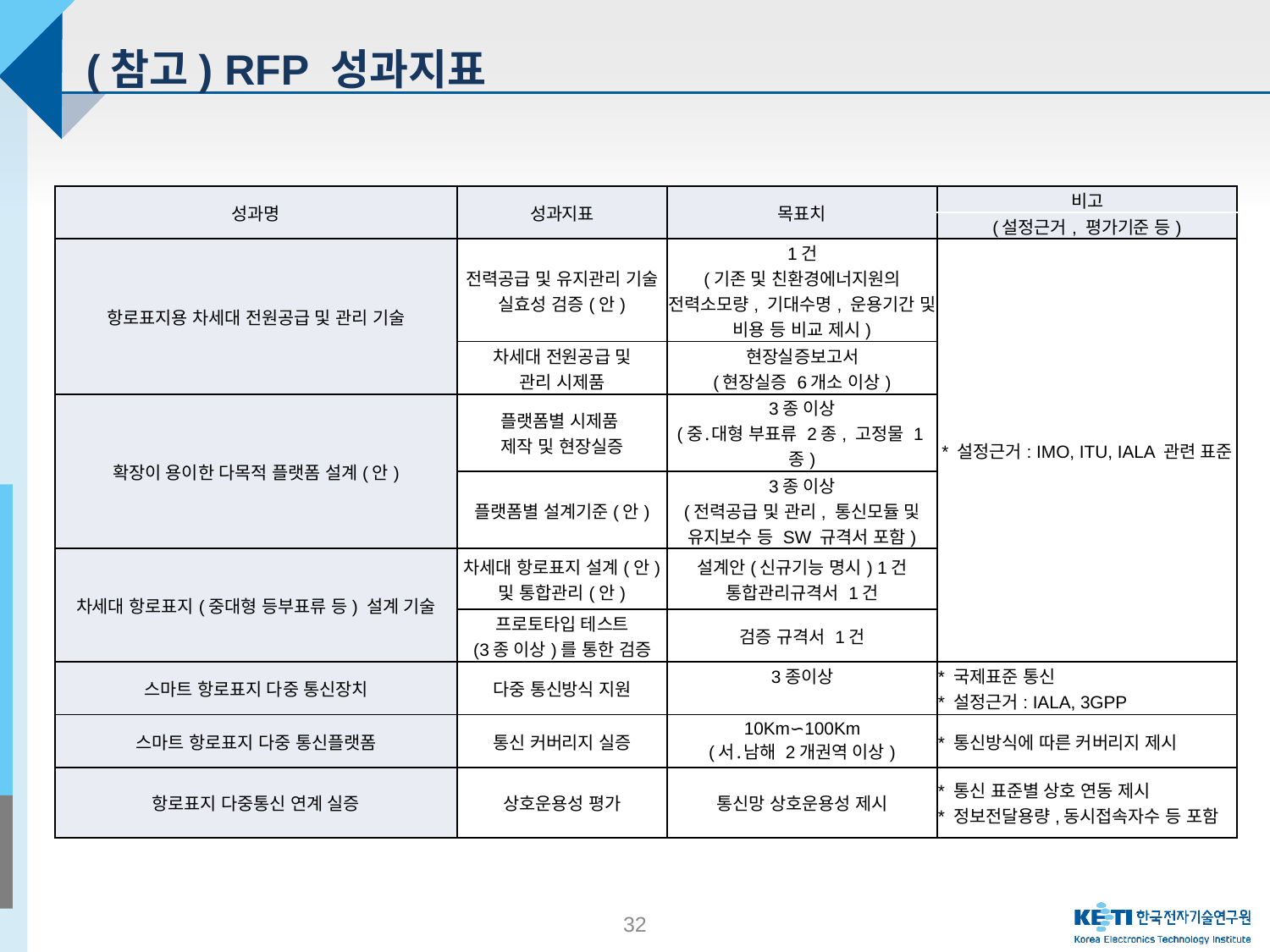

# (참고) RFP 성과지표
| 성과명 | 성과지표 | 목표치 | 비고 |
| --- | --- | --- | --- |
|  |  |  | (설정근거, 평가기준 등) |
| 항로표지용 차세대 전원공급 및 관리 기술 | 전력공급 및 유지관리 기술 실효성 검증(안) | 1건 (기존 및 친환경에너지원의 전력소모량, 기대수명, 운용기간 및 비용 등 비교 제시) | \* 설정근거: IMO, ITU, IALA 관련 표준 |
|  | 차세대 전원공급 및 관리 시제품 | 현장실증보고서 (현장실증 6개소 이상) |  |
| 확장이 용이한 다목적 플랫폼 설계(안) | 플랫폼별 시제품 제작 및 현장실증 | 3종 이상 (중․대형 부표류 2종, 고정물 1종) |  |
|  | 플랫폼별 설계기준(안) | 3종 이상 (전력공급 및 관리, 통신모듈 및 유지보수 등 SW 규격서 포함) |  |
| 차세대 항로표지(중대형 등부표류 등) 설계 기술 | 차세대 항로표지 설계(안) 및 통합관리(안) | 설계안(신규기능 명시) 1건 통합관리규격서 1건 |  |
|  | 프로토타입 테스트 (3종 이상)를 통한 검증 | 검증 규격서 1건 |  |
| 스마트 항로표지 다중 통신장치 | 다중 통신방식 지원 | 3종이상 | \* 국제표준 통신 \* 설정근거: IALA, 3GPP |
| 스마트 항로표지 다중 통신플랫폼 | 통신 커버리지 실증 | 10Km∽100Km (서․남해 2개권역 이상) | \* 통신방식에 따른 커버리지 제시 |
| 항로표지 다중통신 연계 실증 | 상호운용성 평가 | 통신망 상호운용성 제시 | \* 통신 표준별 상호 연동 제시 \* 정보전달용량,동시접속자수 등 포함 |